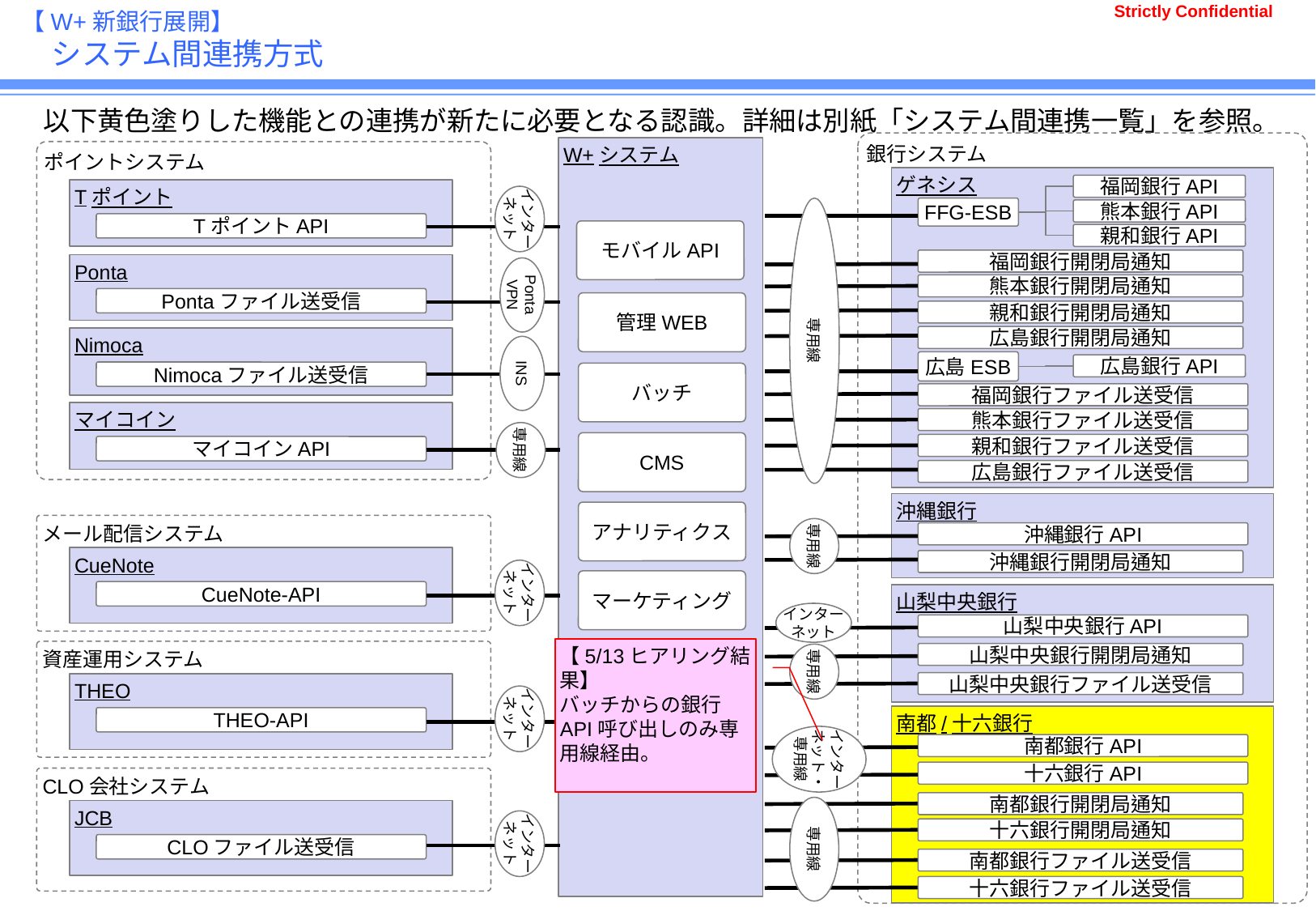

# 【W+新銀行展開】 　システム間連携方式
以下黄色塗りした機能との連携が新たに必要となる認識。詳細は別紙「システム間連携一覧」を参照。
銀行システム
W+システム
ポイントシステム
ゲネシス
福岡銀行API
Tポイント
インター
ネット
専用線
FFG-ESB
熊本銀行API

TポイントAPI
モバイルAPI
親和銀行API
福岡銀行開閉局通知
Ponta
Ponta
VPN
熊本銀行開閉局通知
Pontaファイル送受信
管理WEB
親和銀行開閉局通知
広島銀行開閉局通知
Nimoca
INS
広島ESB
広島銀行API
Nimocaファイル送受信
バッチ
福岡銀行ファイル送受信

マイコイン
熊本銀行ファイル送受信

専用線
CMS
親和銀行ファイル送受信
マイコインAPI

広島銀行ファイル送受信
沖縄銀行
アナリティクス
メール配信システム
専用線
沖縄銀行API
CueNote
沖縄銀行開閉局通知
インター
ネット
マーケティング
CueNote-API
山梨中央銀行
インター
ネット
山梨中央銀行API
【5/13ヒアリング結果】
バッチからの銀行API呼び出しのみ専用線経由。
資産運用システム
山梨中央銀行開閉局通知
専用線
山梨中央銀行ファイル送受信
THEO
インター
ネット
南都/十六銀行
THEO-API
インター
ネット・
専用線
南都銀行API
十六銀行API
CLO会社システム
南都銀行開閉局通知
専用線
JCB
インター
ネット
十六銀行開閉局通知
CLOファイル送受信
南都銀行ファイル送受信
十六銀行ファイル送受信